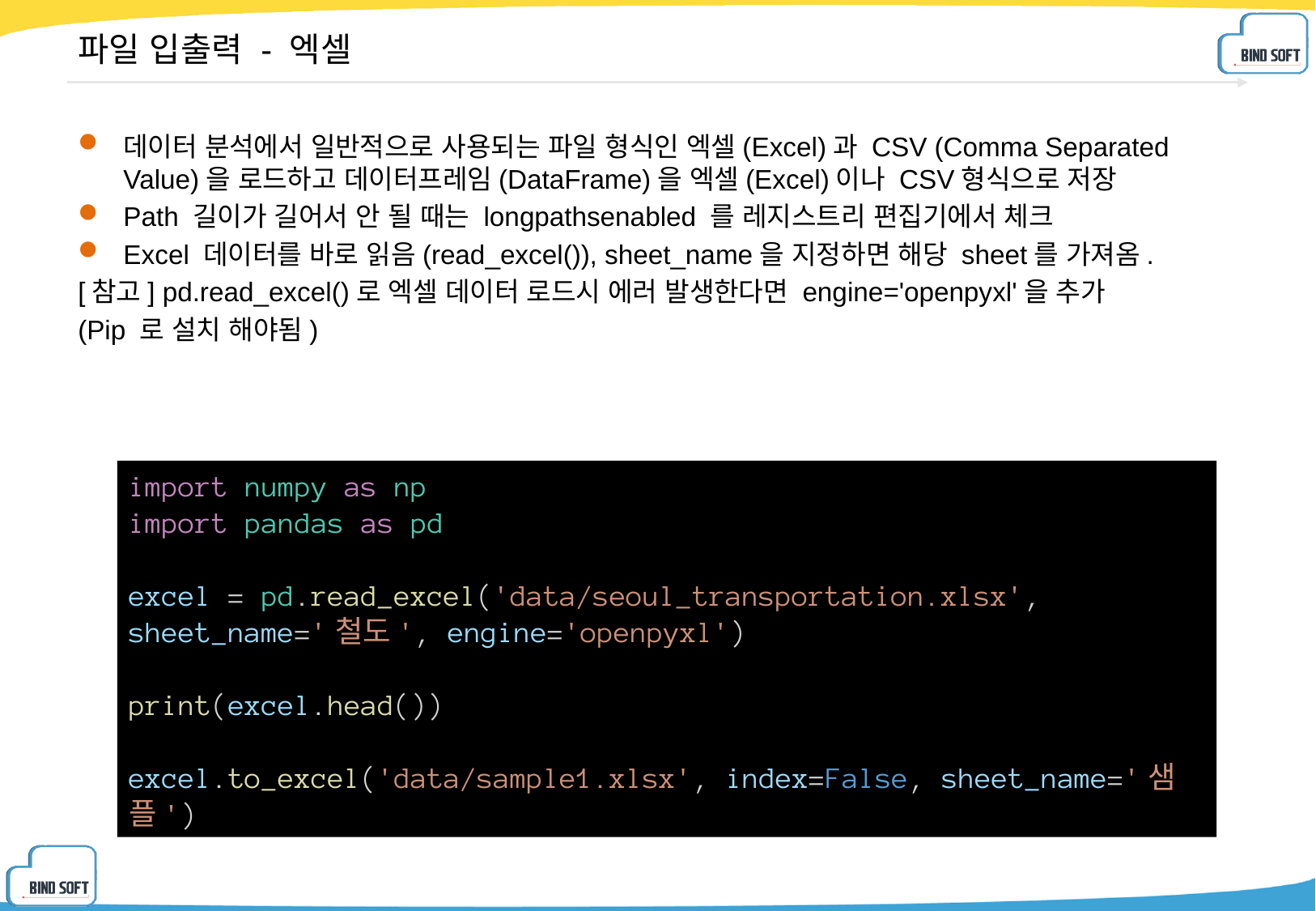

# 파일 입출력 - 엑셀
데이터 분석에서 일반적으로 사용되는 파일 형식인 엑셀(Excel)과 CSV (Comma Separated Value)을 로드하고 데이터프레임(DataFrame)을 엑셀(Excel)이나 CSV형식으로 저장
Path 길이가 길어서 안 될 때는 longpathsenabled 를 레지스트리 편집기에서 체크
Excel 데이터를 바로 읽음(read_excel()), sheet_name을 지정하면 해당 sheet를 가져옴.
[참고] pd.read_excel()로 엑셀 데이터 로드시 에러 발생한다면 engine='openpyxl'을 추가
(Pip 로 설치 해야됨)
import numpy as np
import pandas as pd
excel = pd.read_excel('data/seoul_transportation.xlsx', sheet_name='철도', engine='openpyxl')
print(excel.head())
excel.to_excel('data/sample1.xlsx', index=False, sheet_name='샘플')